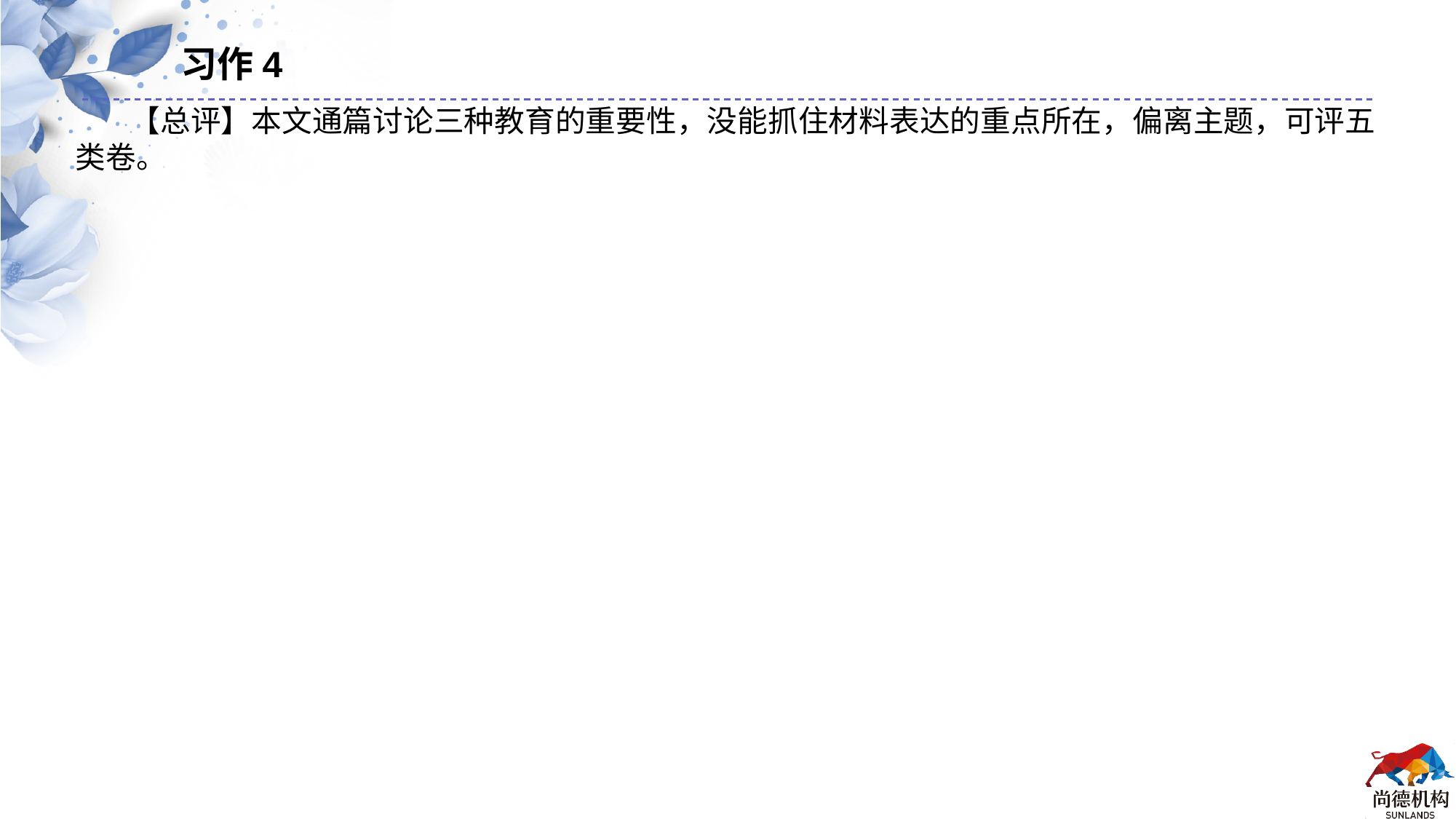

习作4
【总评】本文通篇讨论三种教育的重要性，没能抓住材料表达的重点所在，偏离主题，可评五类卷。